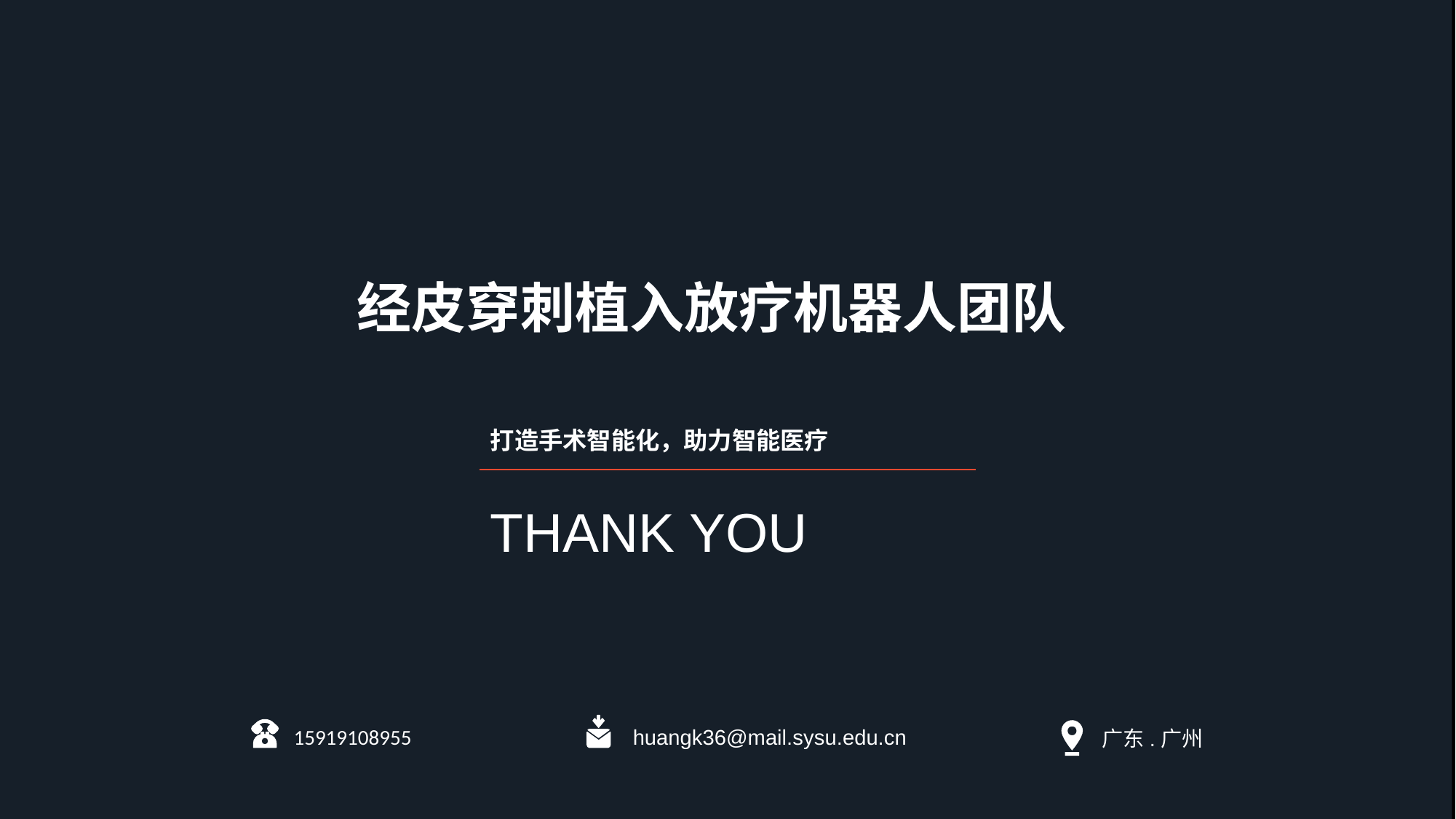

经皮穿刺植入放疗机器人团队
打造手术智能化，助力智能医疗
THANK YOU

huangk36@mail.sysu.edu.cn

15919108955

广东.广州